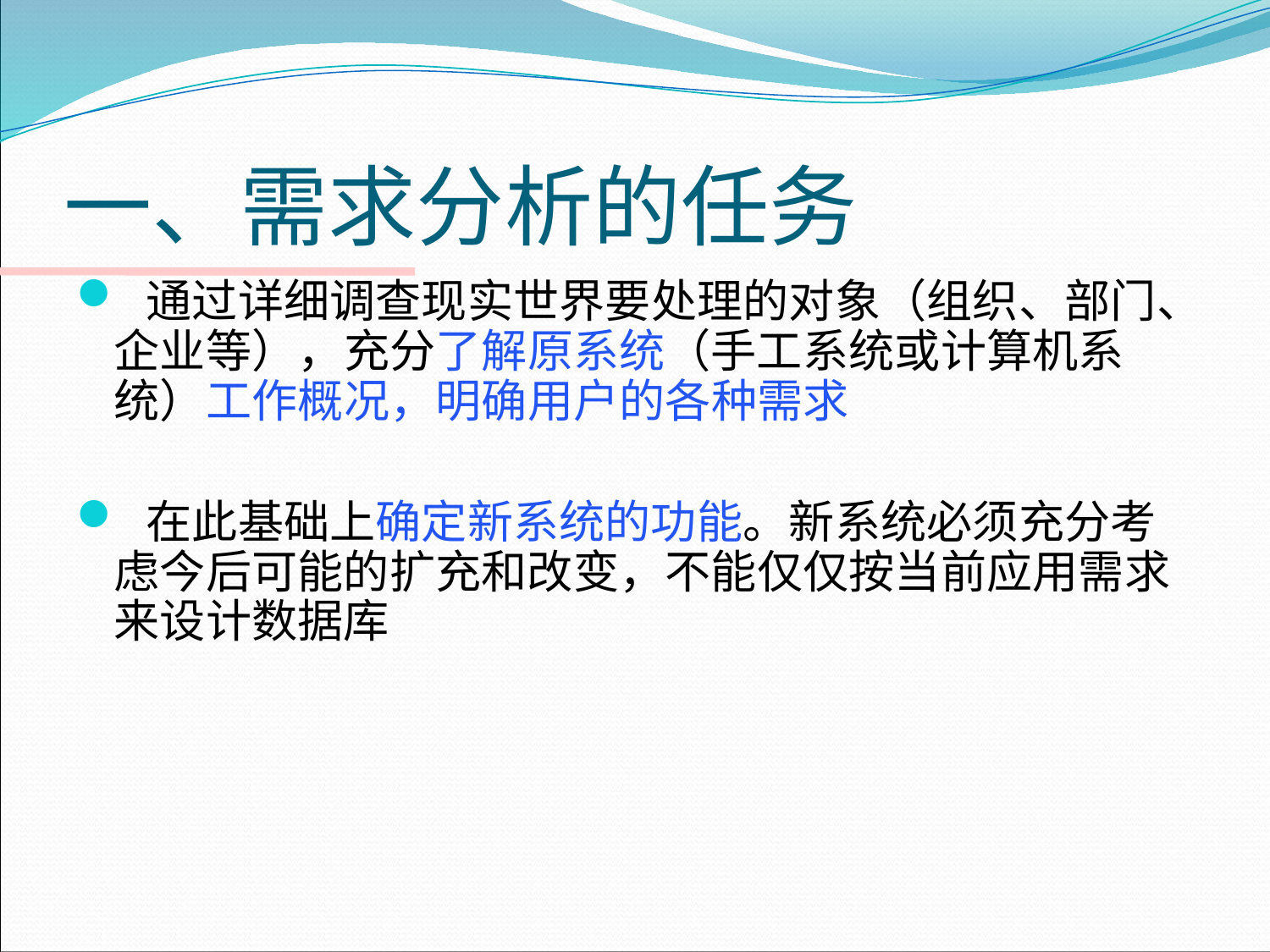

# 一、需求分析的任务
 通过详细调查现实世界要处理的对象（组织、部门、企业等），充分了解原系统（手工系统或计算机系统）工作概况，明确用户的各种需求

 在此基础上确定新系统的功能。新系统必须充分考虑今后可能的扩充和改变，不能仅仅按当前应用需求来设计数据库

679